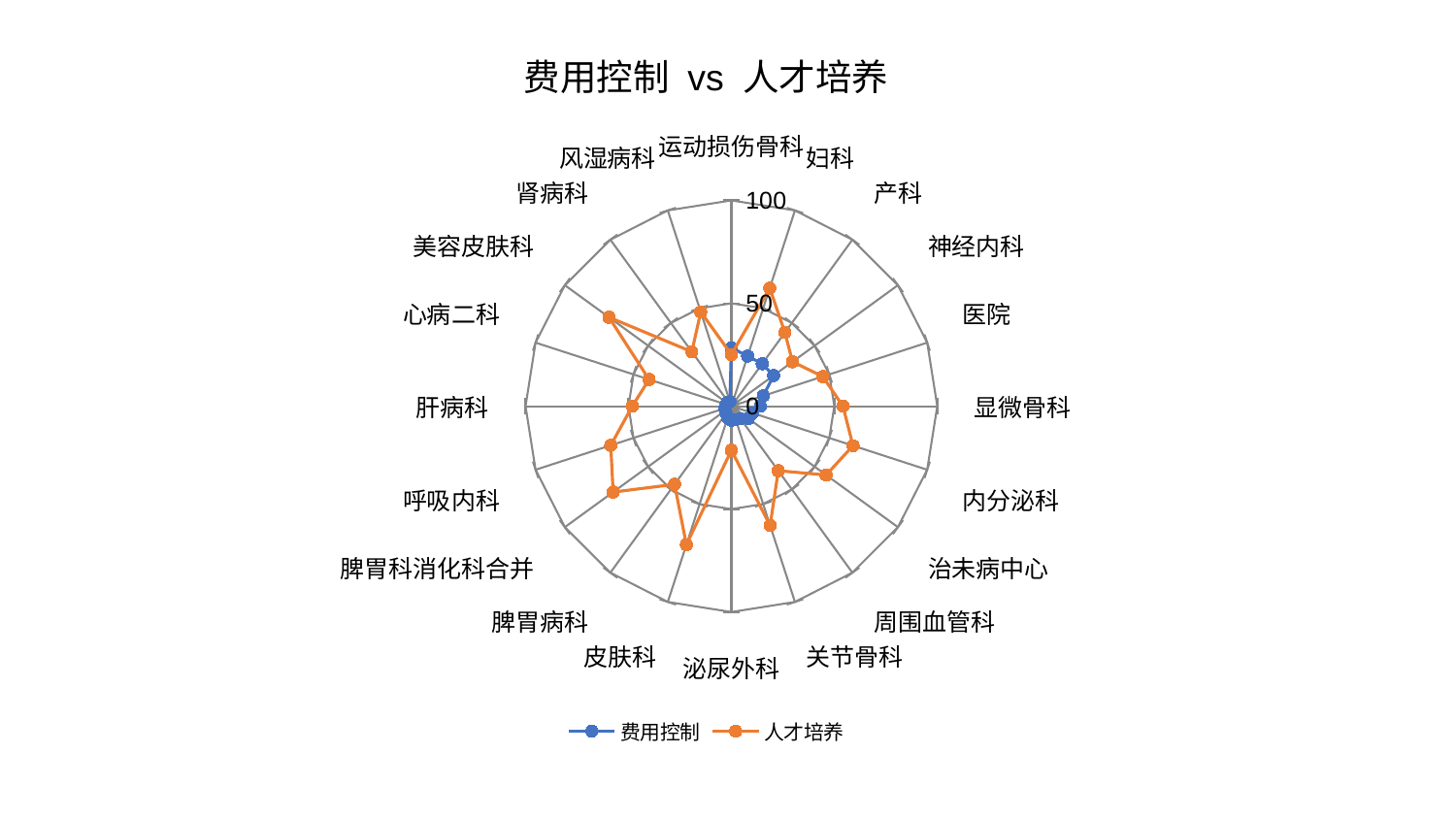

### Chart: 费用控制 vs 人才培养

| Category | 费用控制 | 人才培养 |
|---|---|---|
| 运动损伤骨科 | 28.38130935712964 | 25.09121925219689 |
| 妇科 | 25.599949391990258 | 60.3391851355617 |
| 产科 | 25.49369990681046 | 44.243565643418854 |
| 神经内科 | 25.38382398934588 | 36.71193897514922 |
| 医院 | 16.329177944202314 | 46.69819615039305 |
| 显微骨科 | 14.075368463354303 | 54.1909436270681 |
| 内分泌科 | 10.842409299209999 | 62.12590264917855 |
| 治未病中心 | 10.20696708295258 | 56.89253444295173 |
| 周围血管科 | 7.476840279386386 | 38.78107855045791 |
| 关节骨科 | 6.89900958068257 | 60.98765573573177 |
| 泌尿外科 | 6.8471587793774615 | 21.420222510256707 |
| 皮肤科 | 5.879387794176574 | 70.7663068056737 |
| 脾胃病科 | 4.343730428310917 | 46.938334571263375 |
| 脾胃科消化科合并 | 3.4900334932661696 | 71.00397011740354 |
| 呼吸内科 | 3.3286454867892585 | 61.60731322966518 |
| 肝病科 | 2.9337443876993543 | 48.1453698364528 |
| 心病二科 | 2.6305053625463577 | 42.060670061697785 |
| 美容皮肤科 | 2.559895731590681 | 73.52895374797039 |
| 肾病科 | 2.385253664298287 | 32.72170110915058 |
| 风湿病科 | 2.284373062292471 | 48.183473933316655 |
71